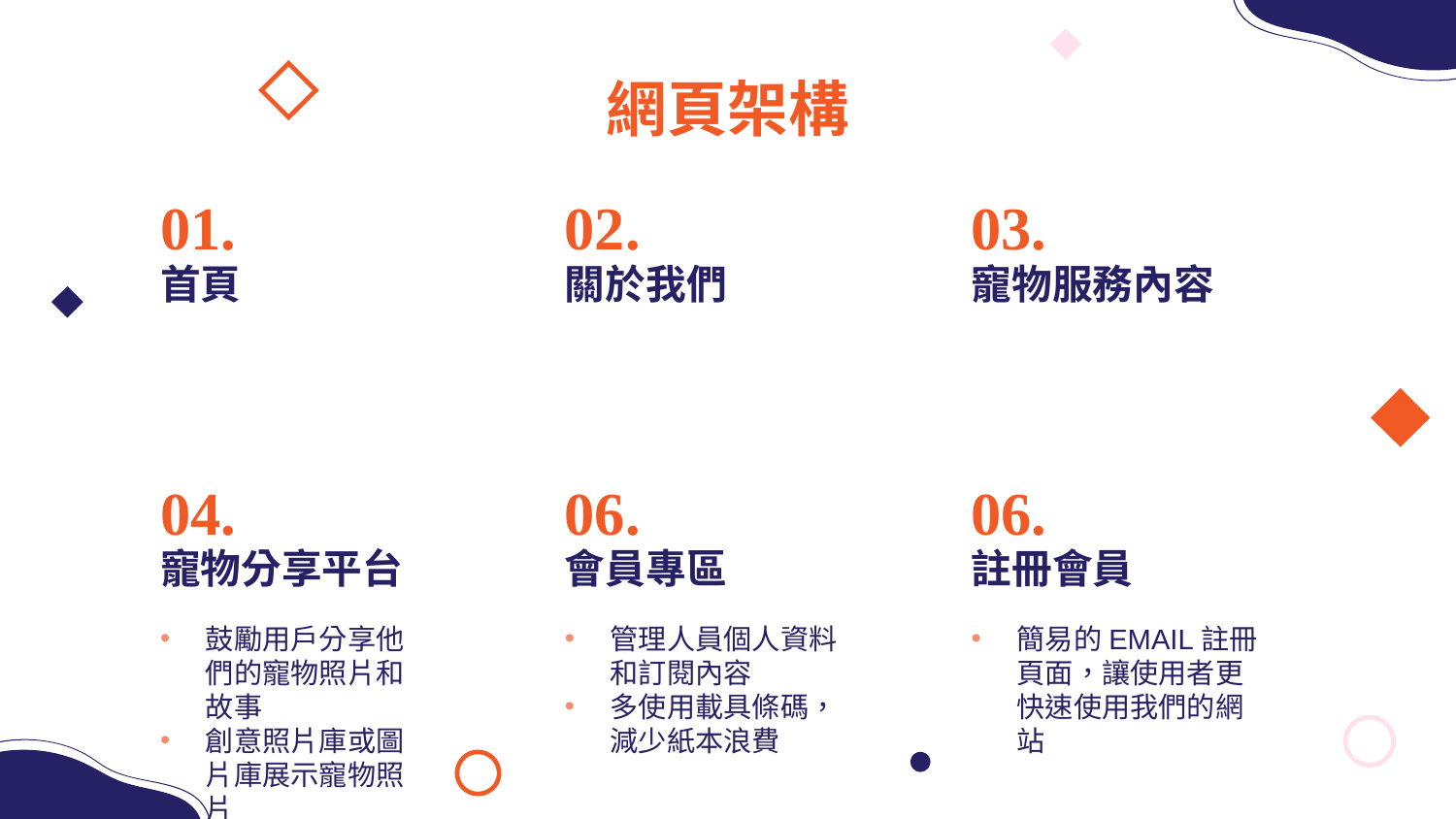

# 網頁架構
01.
02.
03.
首頁
關於我們
寵物服務內容

04.
06.
06.
寵物分享平台
會員專區
註冊會員
鼓勵用戶分享他們的寵物照片和故事
創意照片庫或圖片庫展示寵物照片
管理人員個人資料和訂閱內容
多使用載具條碼，減少紙本浪費
簡易的EMAIL註冊頁面，讓使用者更快速使用我們的網站